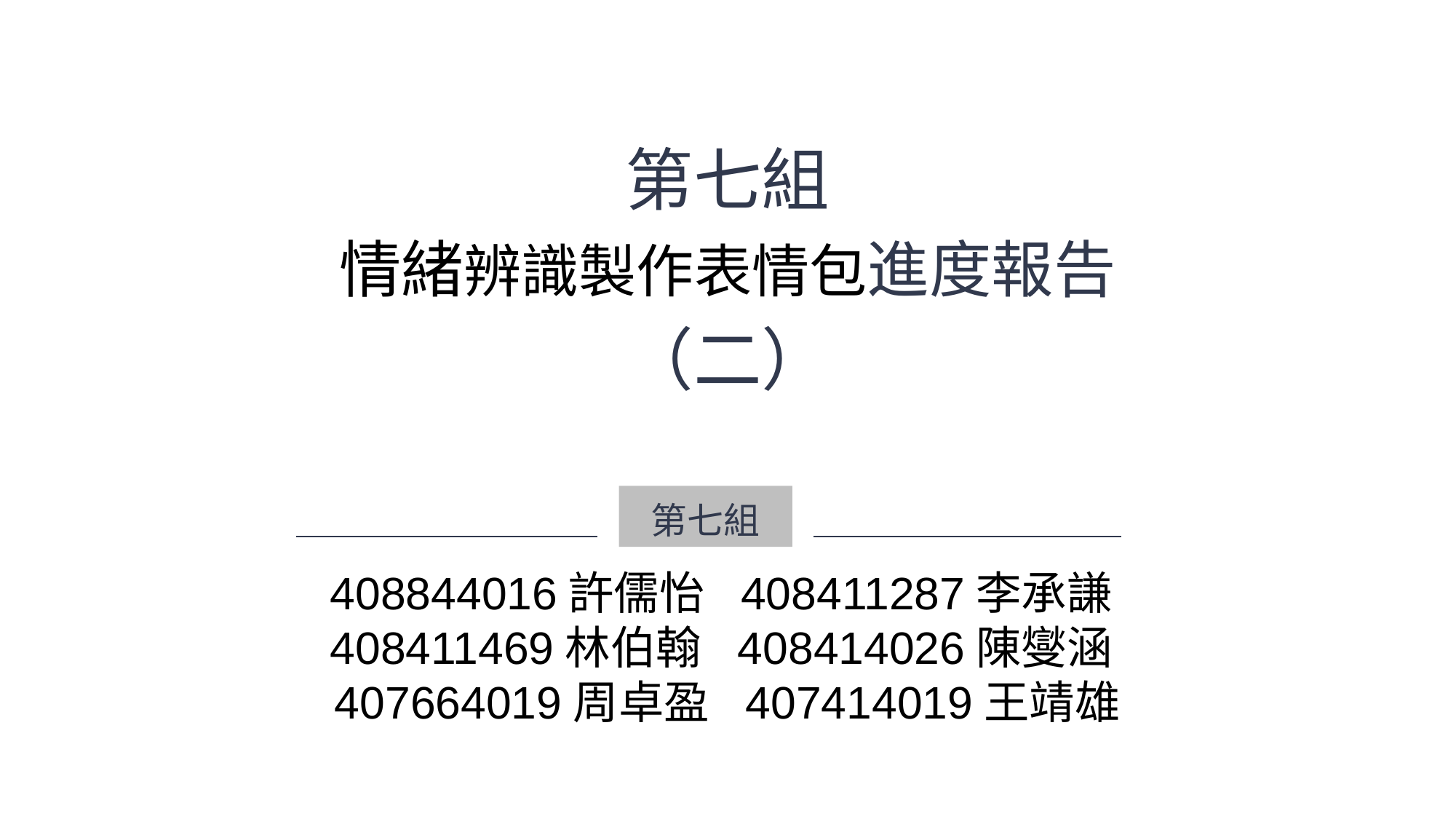

第七組
情緒辨識製作表情包進度報告（二）
第七組
408844016許儒怡  408411287李承謙  408411469林伯翰  408414026陳燮涵
407664019周卓盈  407414019王靖雄